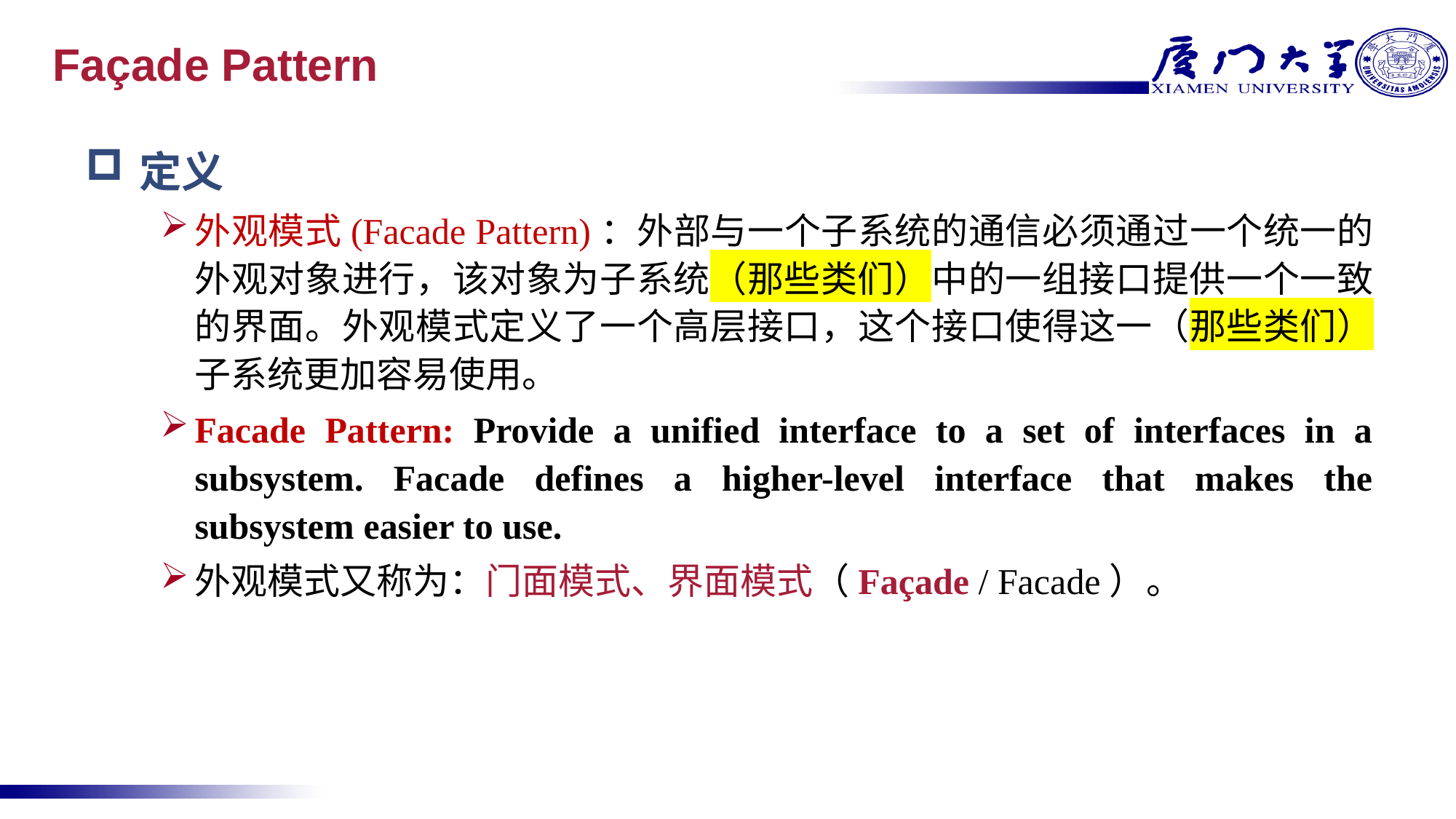

# Façade Pattern
定义
外观模式(Facade Pattern)：外部与一个子系统的通信必须通过一个统一的外观对象进行，该对象为子系统（那些类们）中的一组接口提供一个一致的界面。外观模式定义了一个高层接口，这个接口使得这一（那些类们）子系统更加容易使用。
Facade Pattern: Provide a unified interface to a set of interfaces in a subsystem. Facade defines a higher-level interface that makes the subsystem easier to use.
外观模式又称为：门面模式、界面模式（Façade / Facade）。